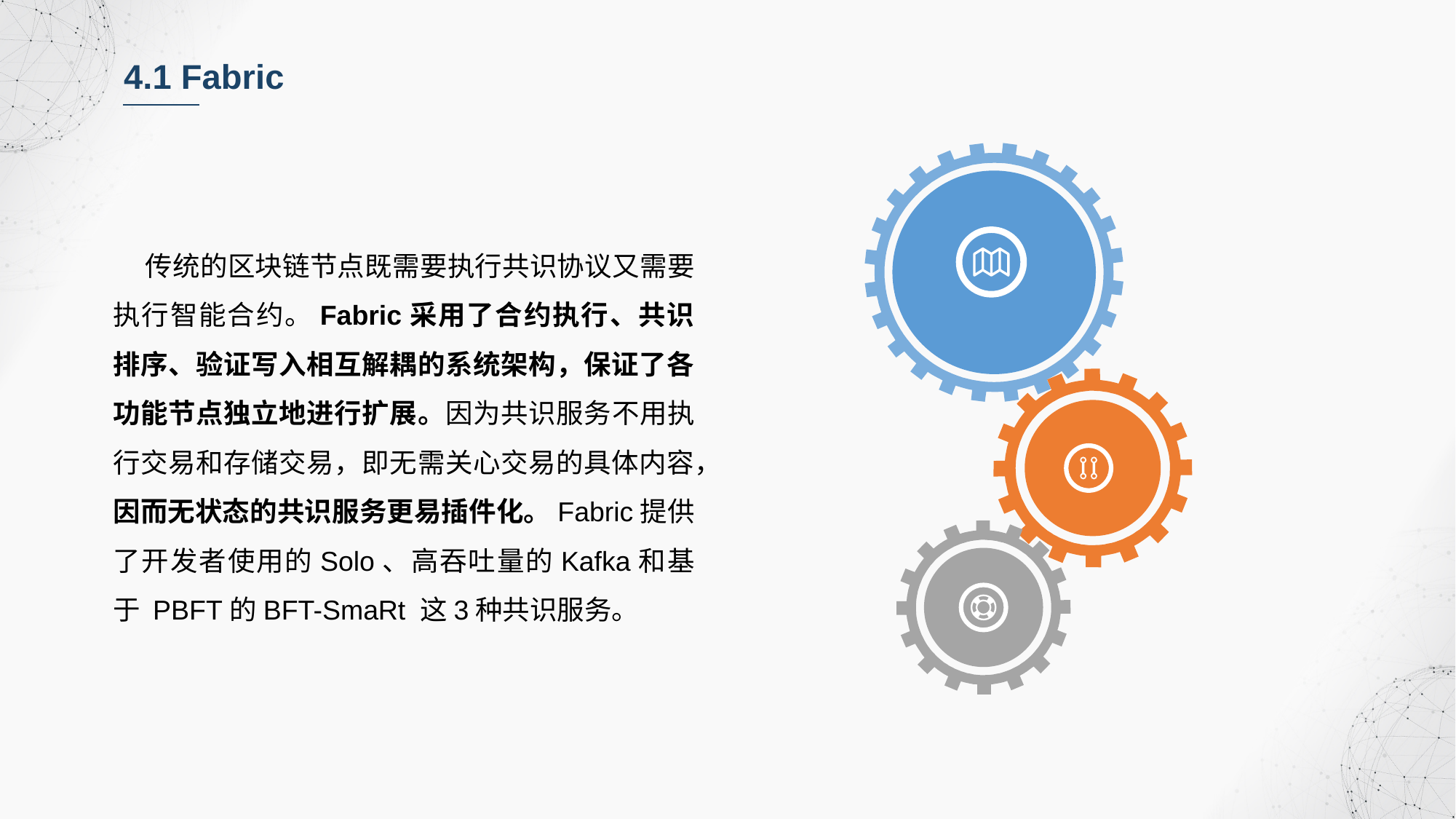

4.1 Fabric
    传统的区块链节点既需要执行共识协议又需要执行智能合约。Fabric采用了合约执行、共识排序、验证写入相互解耦的系统架构，保证了各功能节点独立地进行扩展。因为共识服务不用执行交易和存储交易，即无需关心交易的具体内容，因而无状态的共识服务更易插件化。Fabric提供了开发者使用的Solo、高吞吐量的Kafka和基于 PBFT的BFT-SmaRt 这3种共识服务。